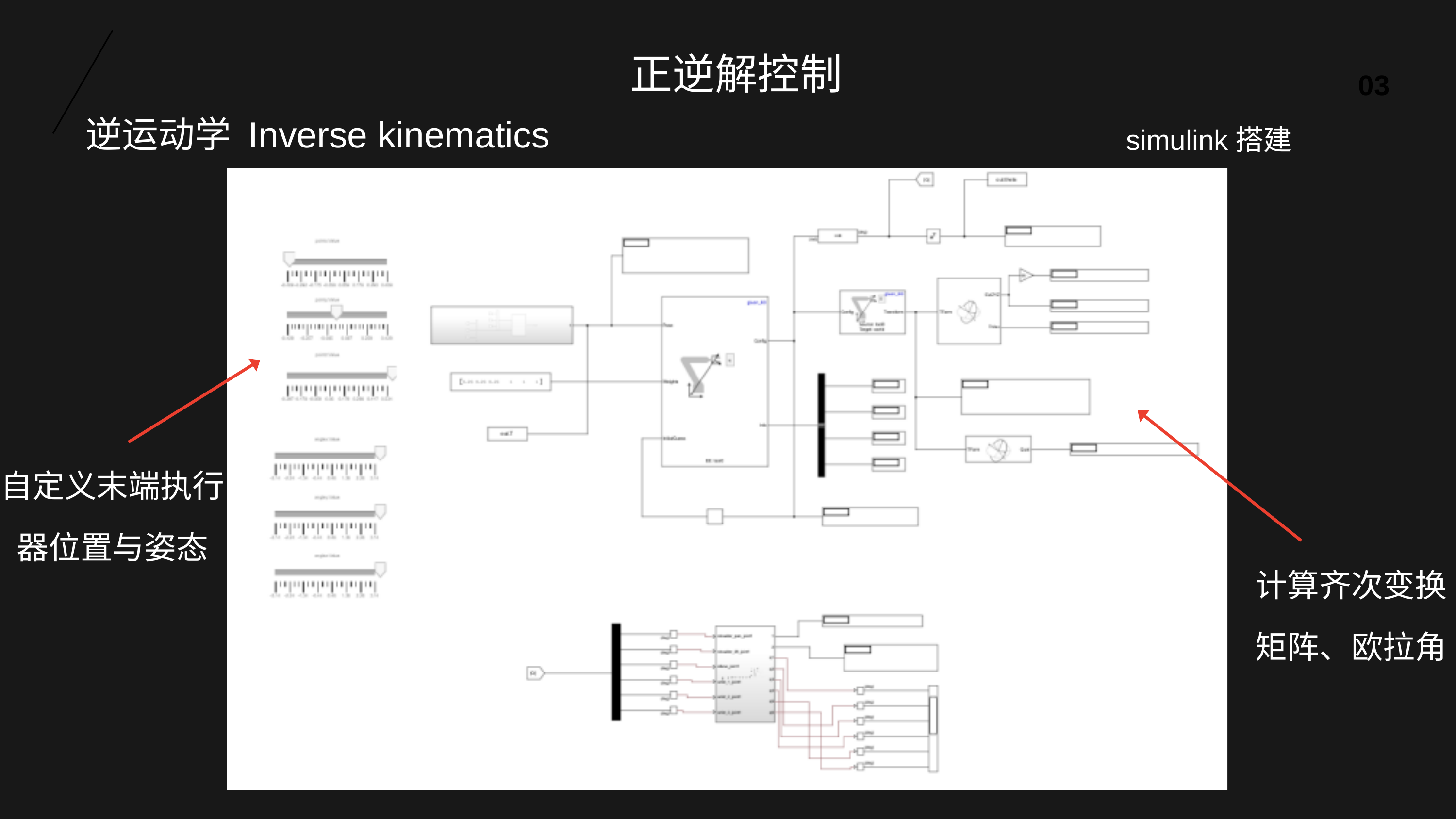

正逆解控制
03
逆运动学 Inverse kinematics
simulink搭建

自定义末端执行器位置与姿态
计算齐次变换矩阵、欧拉角